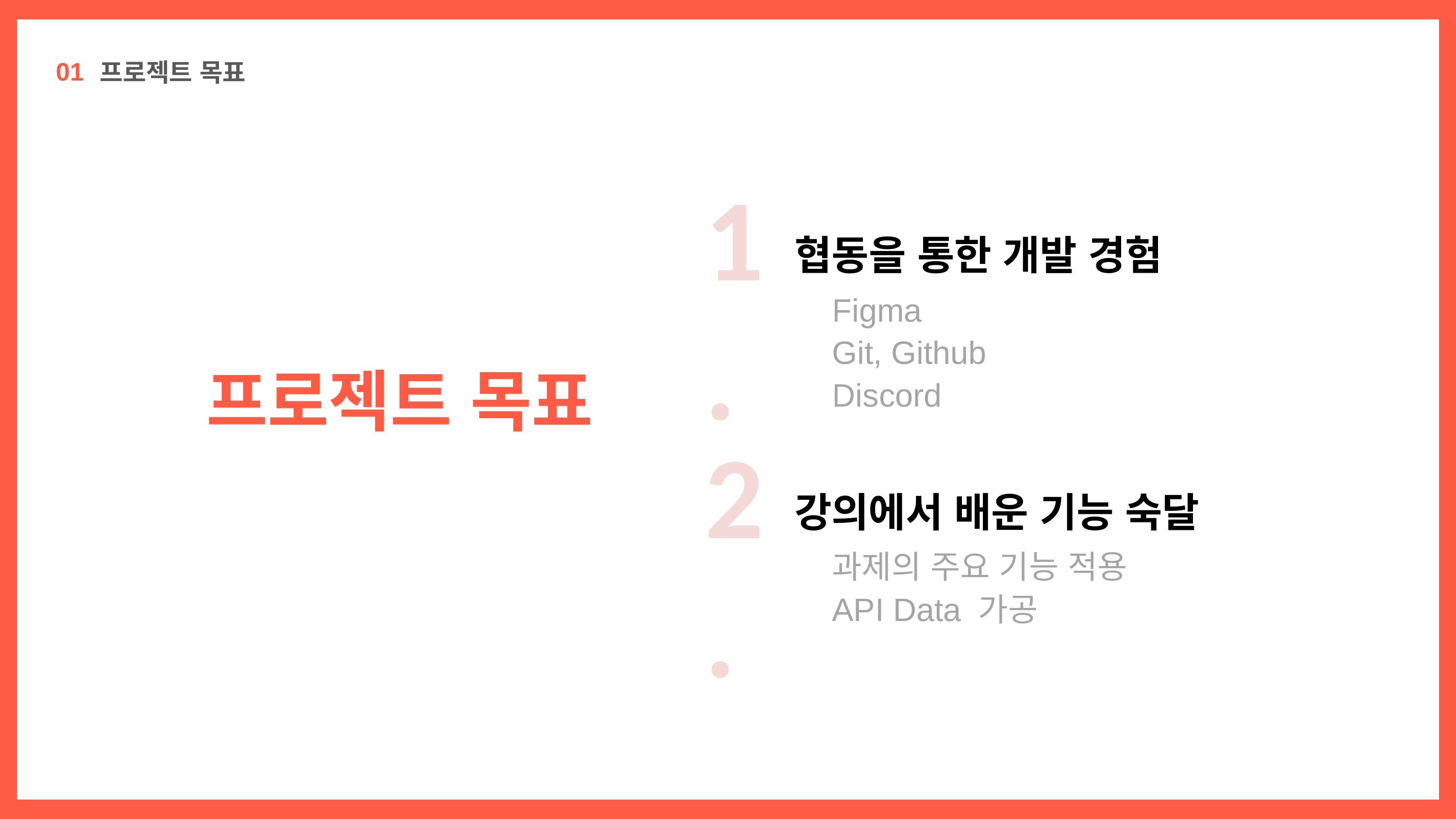

01
프로젝트 목표
1.
협동을 통한 개발 경험
Figma
Git, Github
Discord
프로젝트 목표
2.
강의에서 배운 기능 숙달
과제의 주요 기능 적용
API Data 가공